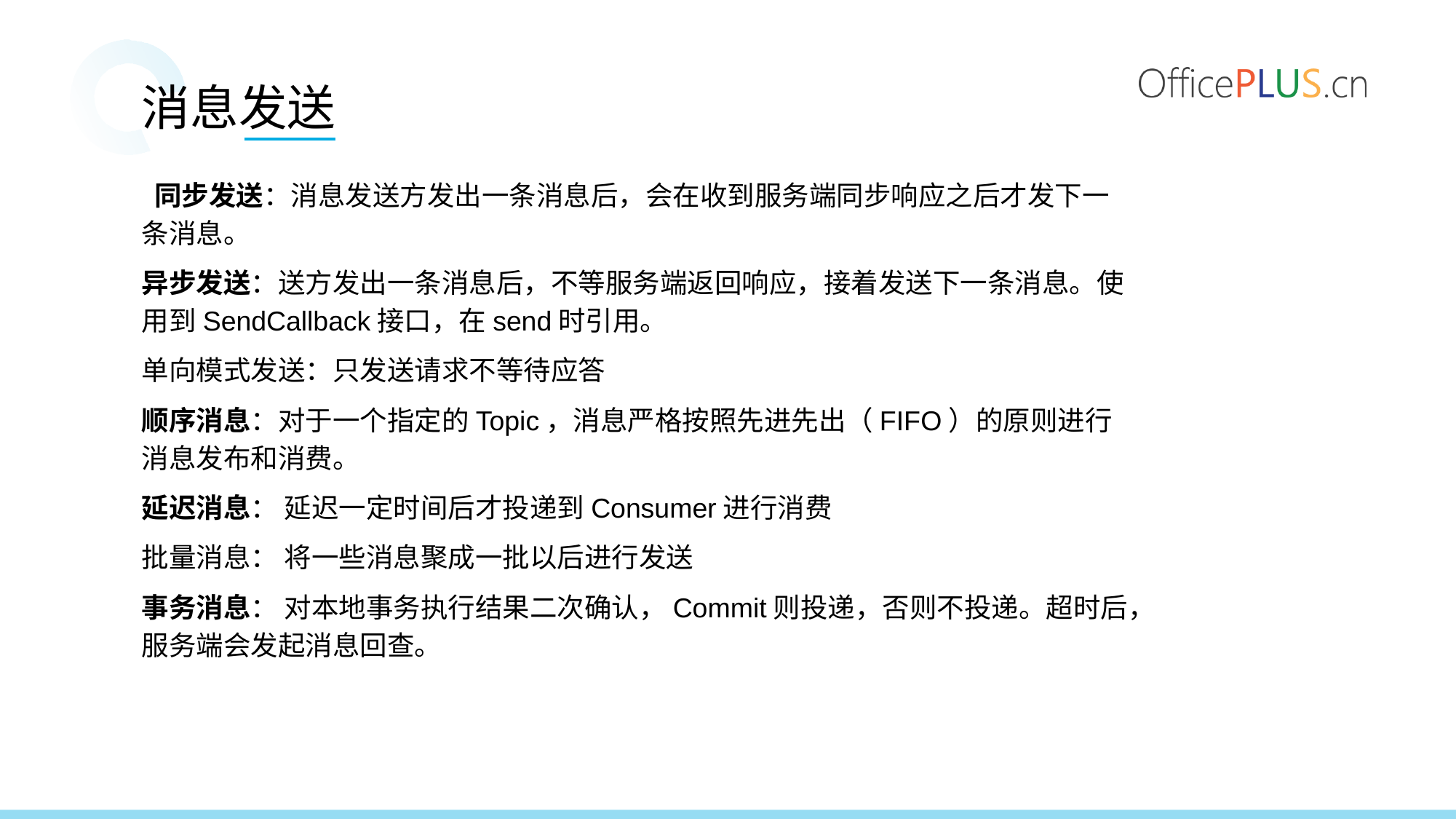

消息发送
 同步发送：消息发送方发出一条消息后，会在收到服务端同步响应之后才发下一条消息。
异步发送：送方发出一条消息后，不等服务端返回响应，接着发送下一条消息。使用到SendCallback接口，在send时引用。
单向模式发送：只发送请求不等待应答
顺序消息：对于一个指定的Topic，消息严格按照先进先出（FIFO）的原则进行消息发布和消费。
延迟消息： 延迟一定时间后才投递到Consumer进行消费
批量消息： 将一些消息聚成一批以后进行发送
事务消息： 对本地事务执行结果二次确认，Commit则投递，否则不投递。超时后，服务端会发起消息回查。